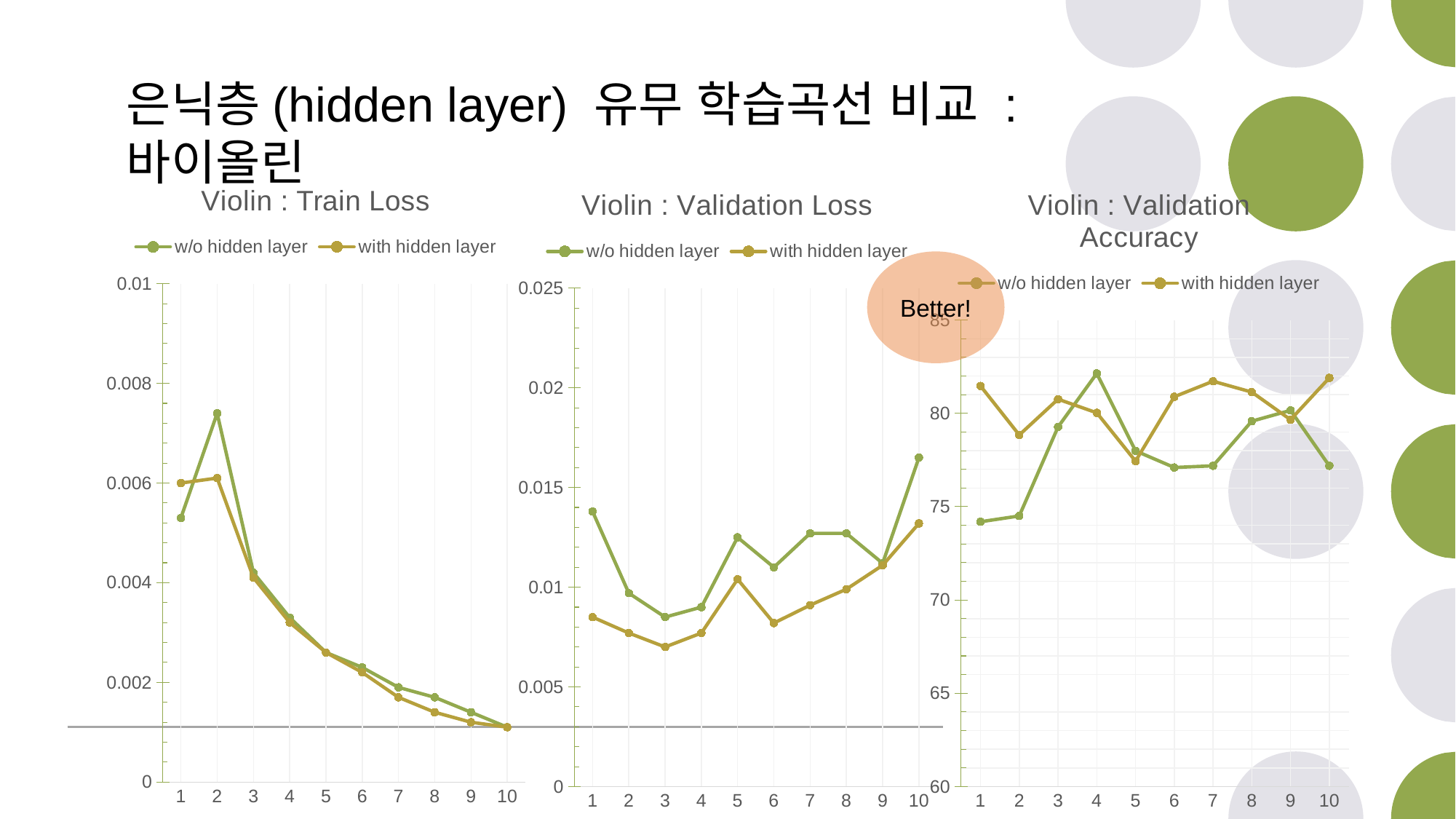

은닉층(hidden layer) 유무 학습곡선 비교 : 바이올린

### Chart: Violin : Train Loss

| Category | w/o hidden layer | with hidden layer |
|---|---|---|
| 1 | 0.0053 | 0.006 |
| 2 | 0.0074 | 0.0061 |
| 3 | 0.0042 | 0.0041 |
| 4 | 0.0033 | 0.0032 |
| 5 | 0.0026 | 0.0026 |
| 6 | 0.0023 | 0.0022 |
| 7 | 0.0019 | 0.0017 |
| 8 | 0.0017 | 0.0014 |
| 9 | 0.0014 | 0.0012 |
| 10 | 0.0011 | 0.0011 |

### Chart: Violin : Validation Loss

| Category | w/o hidden layer | with hidden layer |
|---|---|---|
| 1 | 0.0138 | 0.0085 |
| 2 | 0.0097 | 0.0077 |
| 3 | 0.0085 | 0.007 |
| 4 | 0.009 | 0.0077 |
| 5 | 0.0125 | 0.0104 |
| 6 | 0.011 | 0.0082 |
| 7 | 0.0127 | 0.0091 |
| 8 | 0.0127 | 0.0099 |
| 9 | 0.0112 | 0.0111 |
| 10 | 0.0165 | 0.0132 |

### Chart: Violin : Validation Accuracy

| Category | w/o hidden layer | with hidden layer |
|---|---|---|
| 1 | 74.19 | 81.47 |
| 2 | 74.5 | 78.84 |
| 3 | 79.27 | 80.76 |
| 4 | 82.14 | 80.03 |
| 5 | 77.99 | 77.44 |
| 6 | 77.1 | 80.89 |
| 7 | 77.19 | 81.72 |
| 8 | 79.58 | 81.14 |
| 9 | 80.16 | 79.66 |
| 10 | 77.19 | 81.9 |
Better!